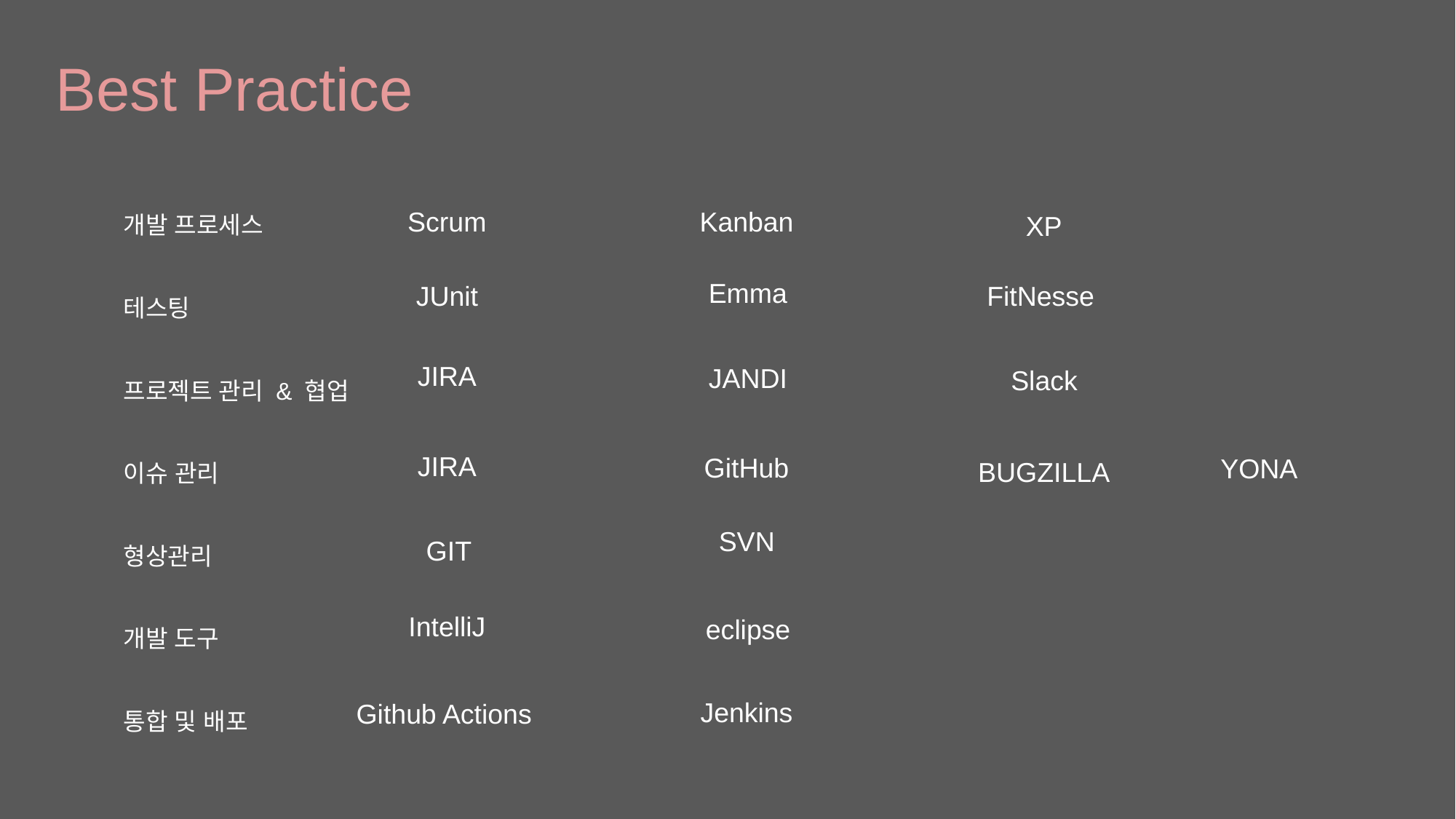

Best Practice
개발 프로세스
Scrum
Kanban
XP
Emma
테스팅
JUnit
FitNesse
JIRA
프로젝트 관리 & 협업
JANDI
Slack
이슈 관리
JIRA
GitHub
YONA
BUGZILLA
SVN
형상관리
GIT
개발 도구
IntelliJ
eclipse
통합 및 배포
Jenkins
Github Actions